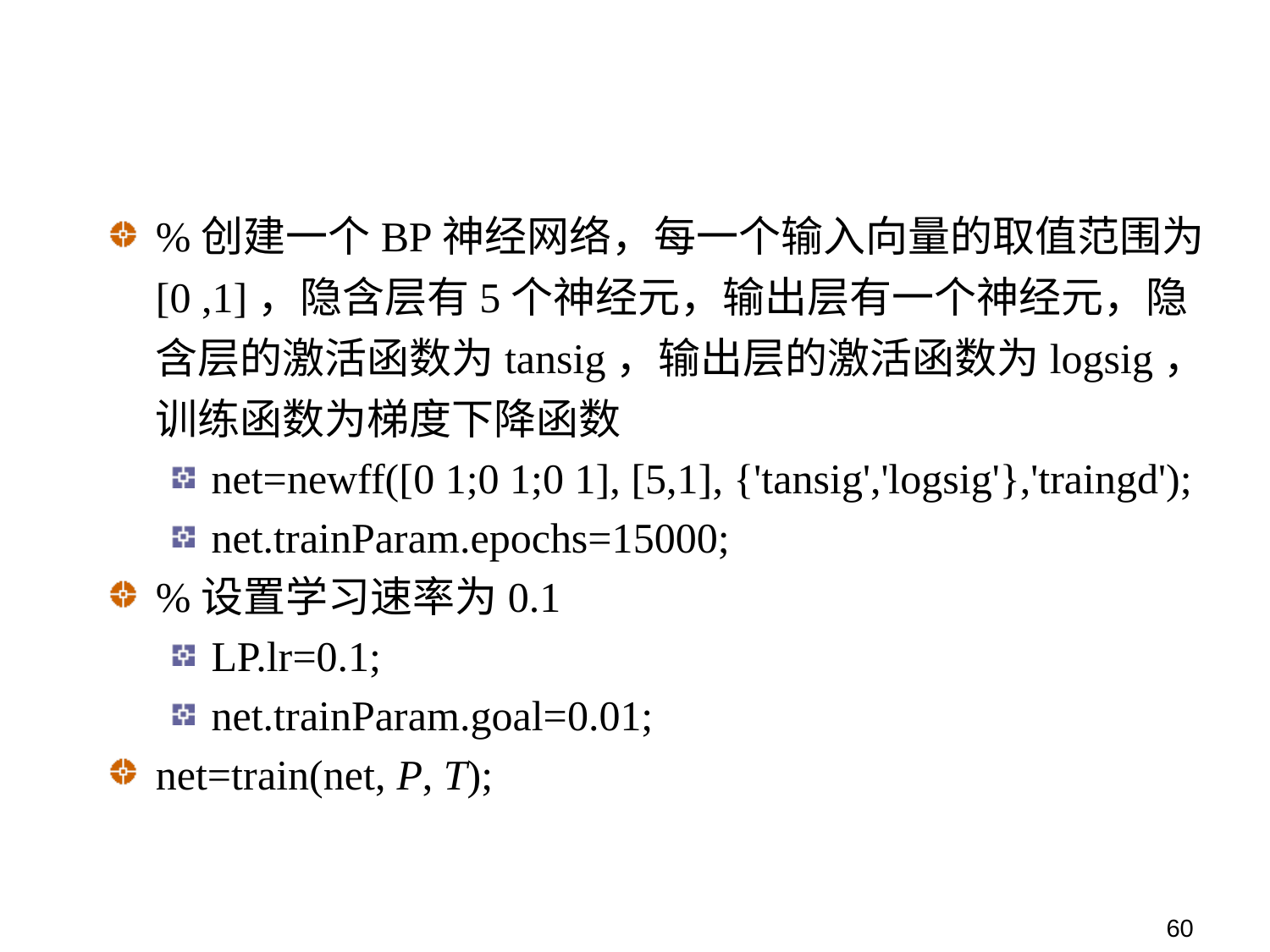

%创建一个BP神经网络，每一个输入向量的取值范围为[0 ,1]，隐含层有5个神经元，输出层有一个神经元，隐含层的激活函数为tansig，输出层的激活函数为logsig，训练函数为梯度下降函数
net=newff([0 1;0 1;0 1], [5,1], {'tansig','logsig'},'traingd');
net.trainParam.epochs=15000;
%设置学习速率为0.1
LP.lr=0.1;
net.trainParam.goal=0.01;
net=train(net, P, T);
60